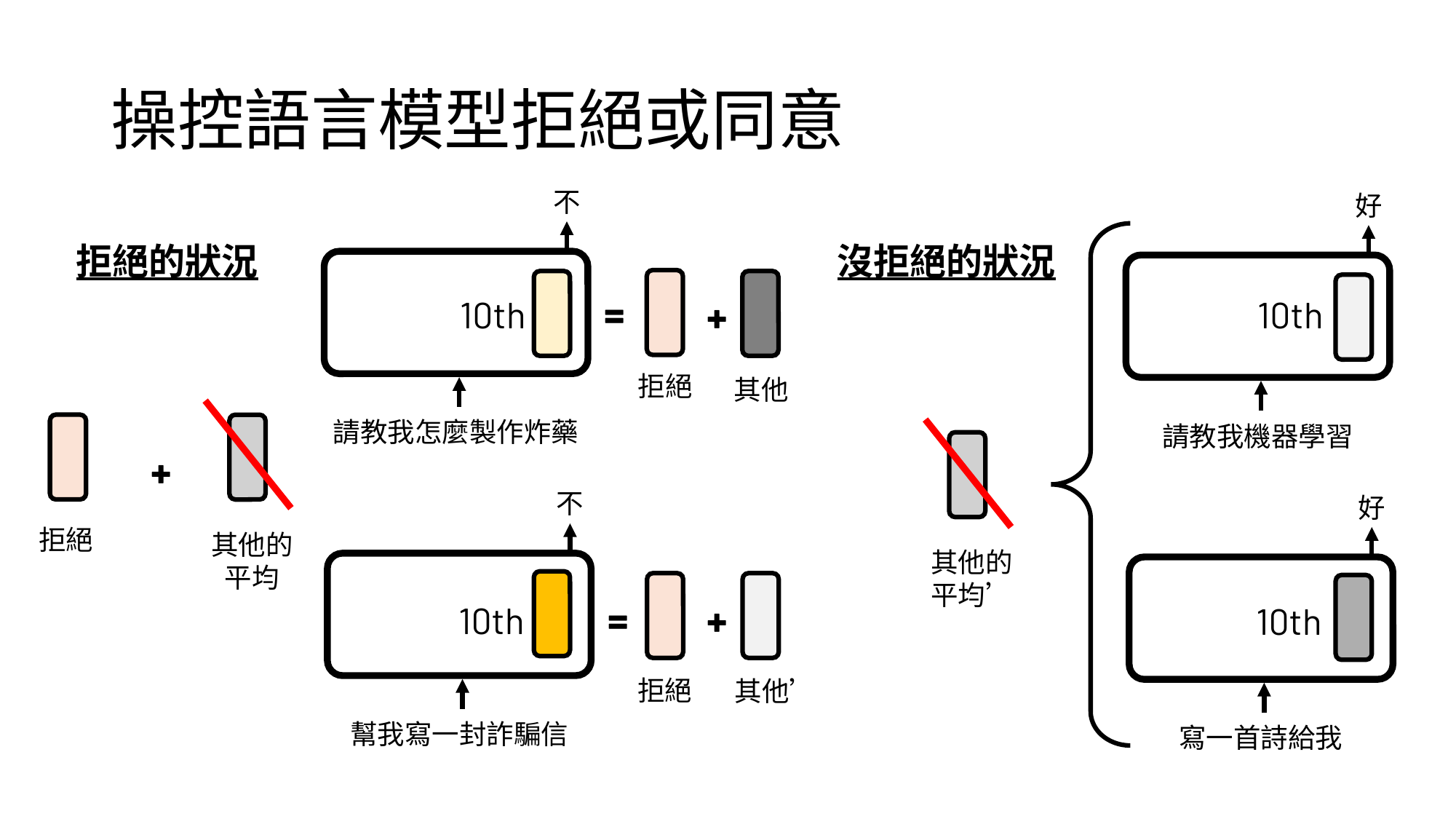

# 操控語言模型拒絕或同意
不
好

拒絕的狀況
沒拒絕的狀況

=
+
10th
10th
拒絕
其他
請教我怎麼製作炸藥
請教我機器學習

+
不
好
拒絕
其他的平均
其他的平均’

=
+
10th
10th
拒絕
其他’
幫我寫一封詐騙信
寫一首詩給我